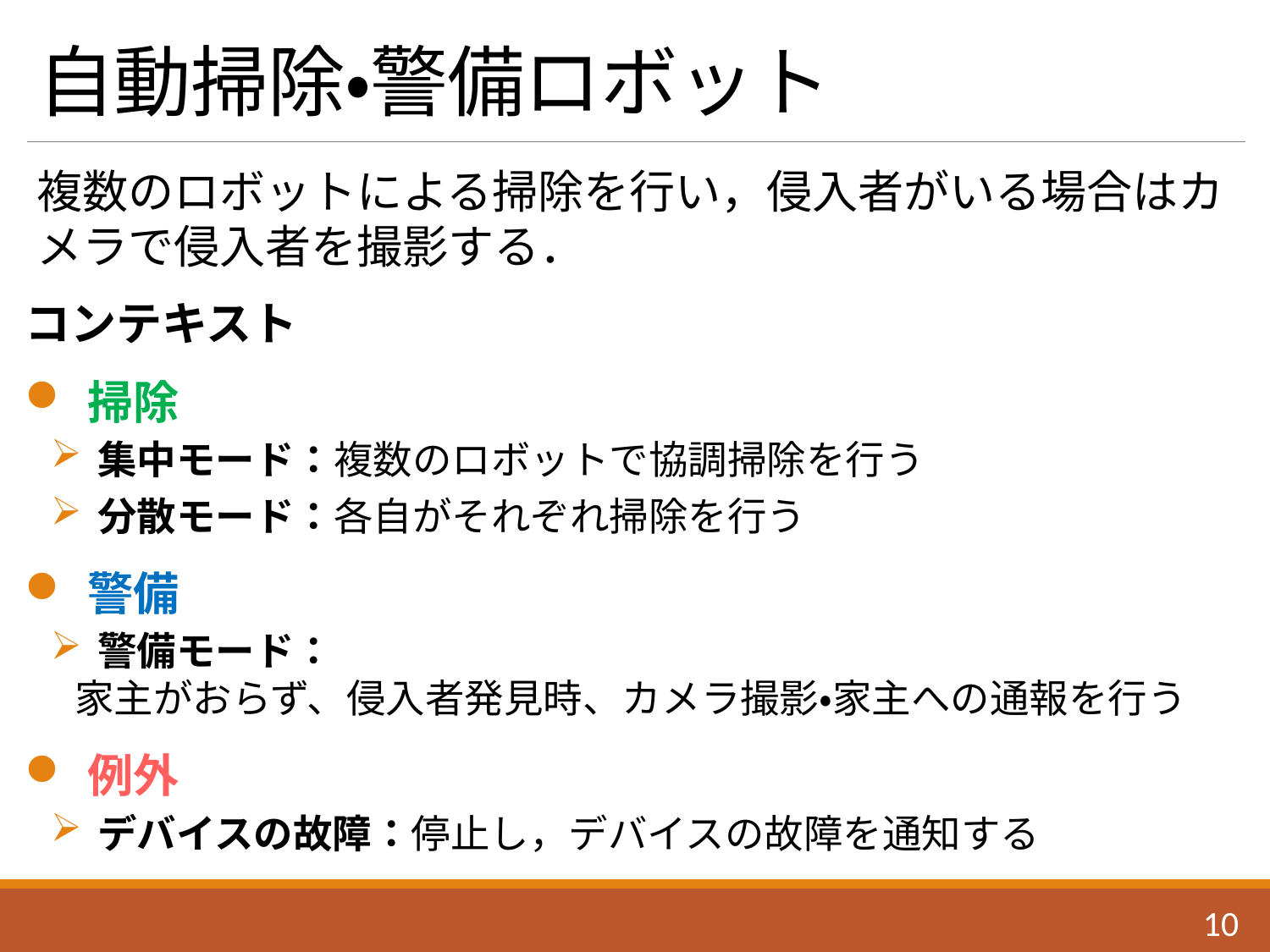

# 自動掃除・警備ロボット
複数のロボットによる掃除を行い，侵入者がいる場合はカメラで侵入者を撮影する．
コンテキスト
 掃除
 集中モード：複数のロボットで協調掃除を行う
 分散モード：各自がそれぞれ掃除を行う
 警備
 警備モード：
家主がおらず、侵入者発見時、カメラ撮影・家主への通報を行う
 例外
 デバイスの故障：停止し，デバイスの故障を通知する
10